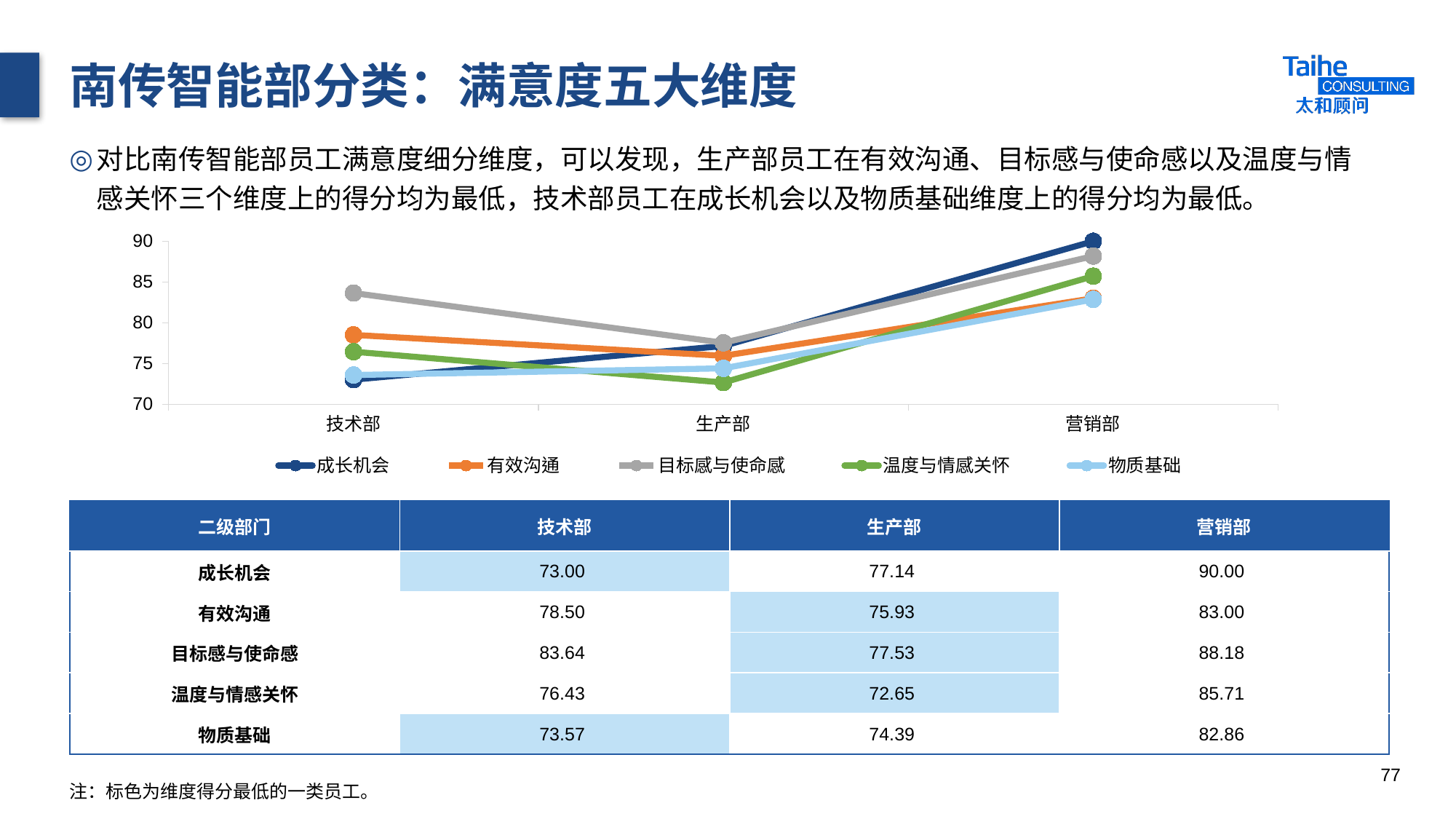

# 南传智能部分类：满意度五大维度
对比南传智能部员工满意度细分维度，可以发现，生产部员工在有效沟通、目标感与使命感以及温度与情感关怀三个维度上的得分均为最低，技术部员工在成长机会以及物质基础维度上的得分均为最低。

### Chart

| Category | 成长机会 | 有效沟通 | 目标感与使命感 | 温度与情感关怀 | 物质基础 |
|---|---|---|---|---|---|
| 技术部 | 73.0 | 78.5 | 83.64 | 76.43 | 73.57 |
| 生产部 | 77.14 | 75.93 | 77.53 | 72.65 | 74.39 |
| 营销部 | 90.0 | 83.0 | 88.18 | 85.71 | 82.86 |
| 二级部门 | 技术部 | 生产部 | 营销部 |
| --- | --- | --- | --- |
| 成长机会 | 73.00 | 77.14 | 90.00 |
| 有效沟通 | 78.50 | 75.93 | 83.00 |
| 目标感与使命感 | 83.64 | 77.53 | 88.18 |
| 温度与情感关怀 | 76.43 | 72.65 | 85.71 |
| 物质基础 | 73.57 | 74.39 | 82.86 |
77
注：标色为维度得分最低的一类员工。